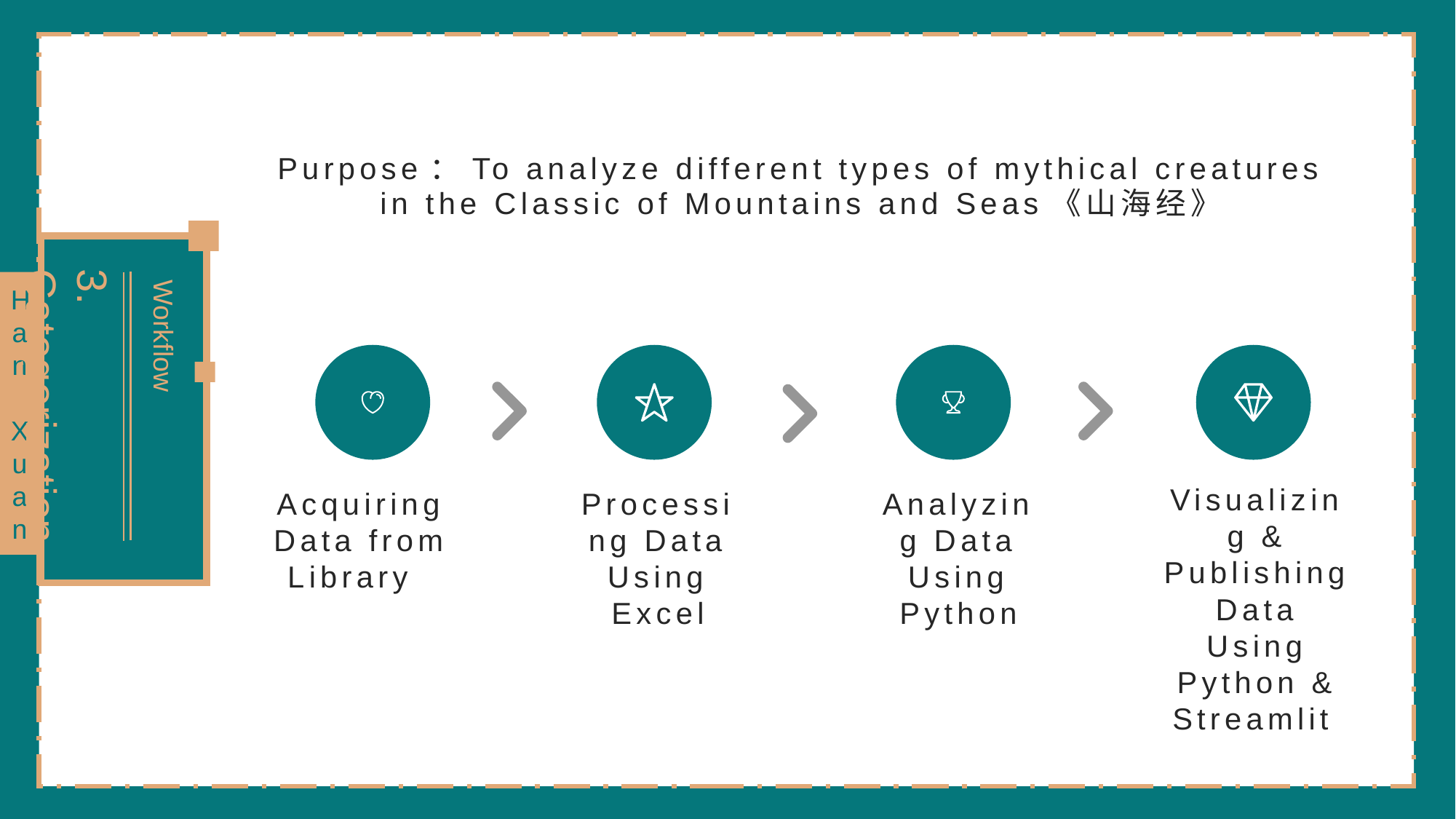

Purpose：To analyze different types of mythical creatures in the Classic of Mountains and Seas《山海经》

3. Categorization
Workflow
Han  Xuan

Visualizing & Publishing Data Using Python & Streamlit
Acquiring Data from Library
Processing Data Using Excel
Analyzing Data Using Python